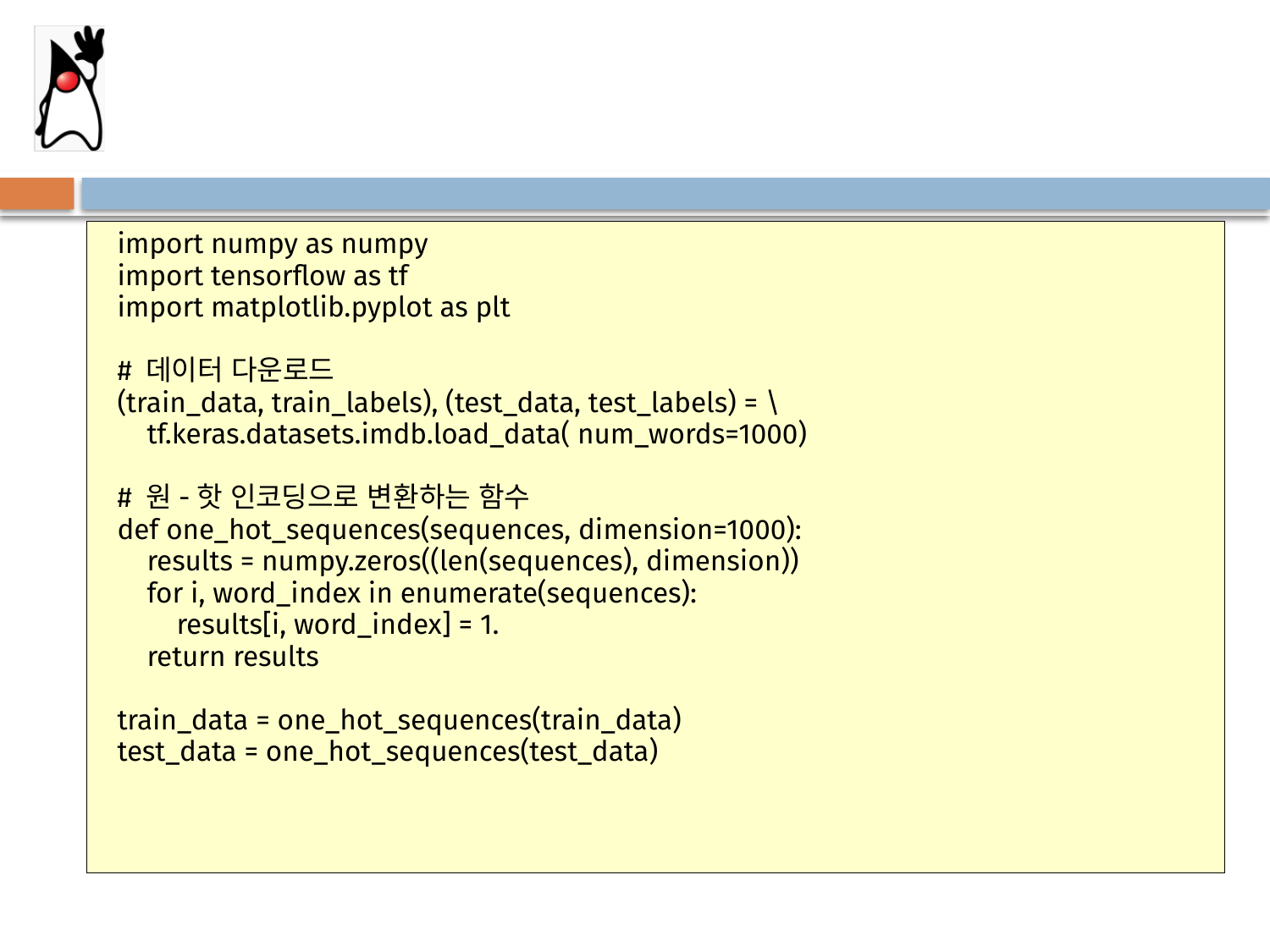

#
import numpy as numpy
import tensorflow as tf
import matplotlib.pyplot as plt

# 데이터 다운로드
(train_data, train_labels), (test_data, test_labels) = \
    tf.keras.datasets.imdb.load_data( num_words=1000)

# 원-핫 인코딩으로 변환하는 함수
def one_hot_sequences(sequences, dimension=1000):
    results = numpy.zeros((len(sequences), dimension))
    for i, word_index in enumerate(sequences):
        results[i, word_index] = 1.
    return results

train_data = one_hot_sequences(train_data)
test_data = one_hot_sequences(test_data)